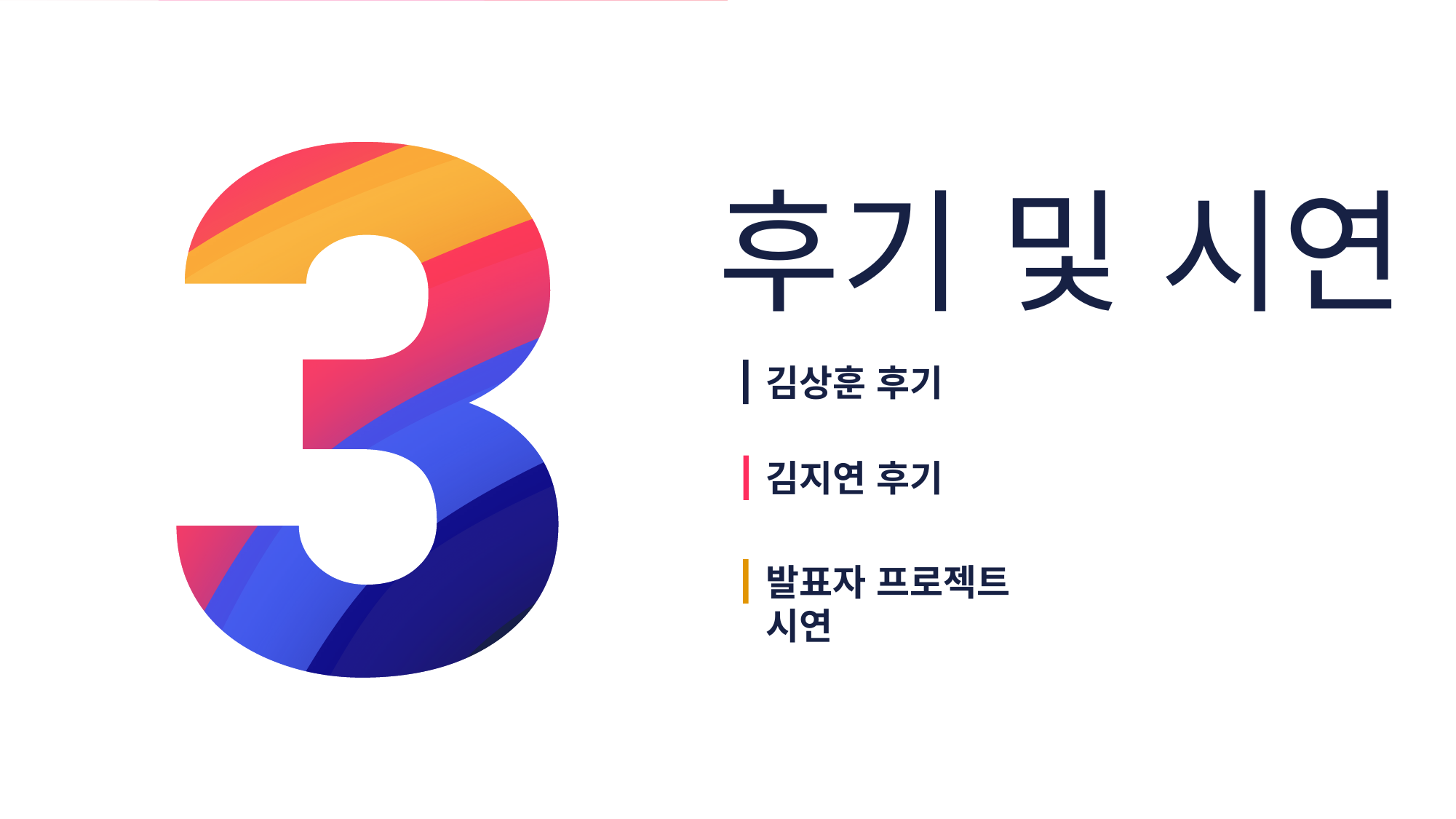

후기 및 시연
김상훈 후기

김지연 후기

발표자 프로젝트 시연